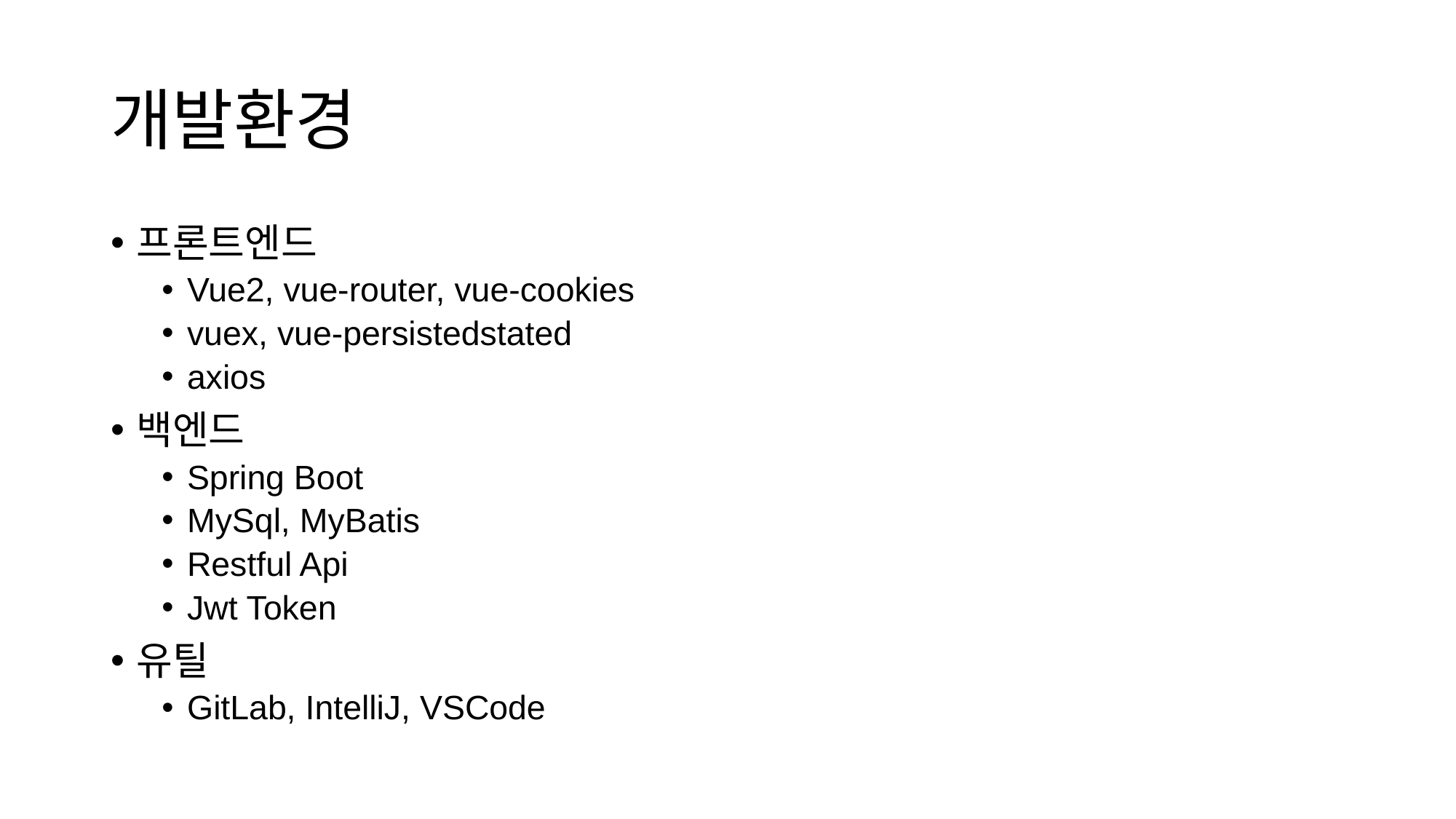

# 개발환경
프론트엔드
Vue2, vue-router, vue-cookies
vuex, vue-persistedstated
axios
백엔드
Spring Boot
MySql, MyBatis
Restful Api
Jwt Token
유틸
GitLab, IntelliJ, VSCode